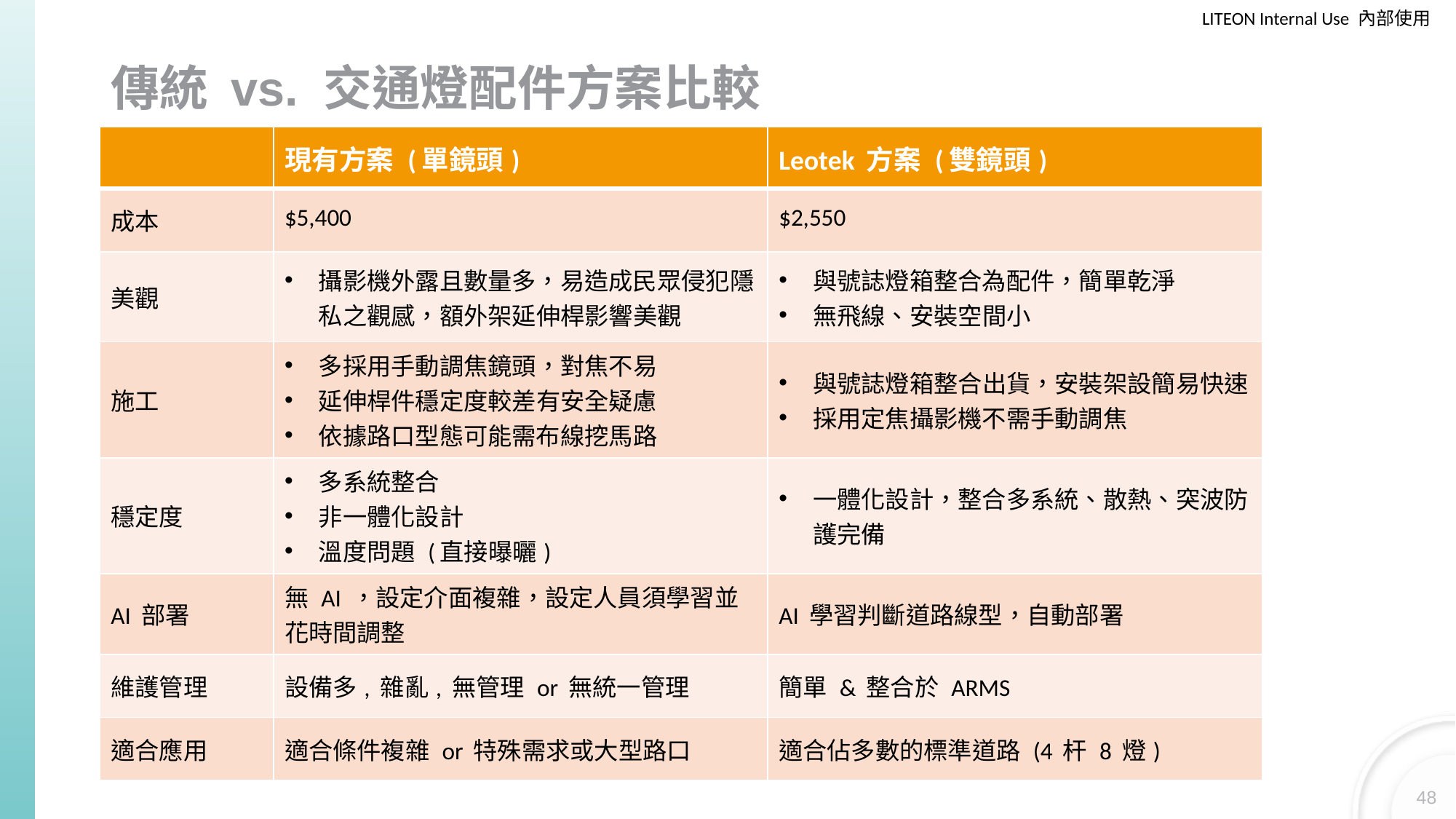

# 傳統 vs. 交通燈配件方案比較
|  | 現有方案 (單鏡頭) | Leotek 方案 (雙鏡頭) |
| --- | --- | --- |
| 成本 | $5,400 | $2,550 |
| 美觀 | 攝影機外露且數量多，易造成民眾侵犯隱私之觀感，額外架延伸桿影響美觀 | 與號誌燈箱整合為配件，簡單乾淨 無飛線、安裝空間小 |
| 施工 | 多採用手動調焦鏡頭，對焦不易 延伸桿件穩定度較差有安全疑慮 依據路口型態可能需布線挖馬路 | 與號誌燈箱整合出貨，安裝架設簡易快速 採用定焦攝影機不需手動調焦 |
| 穩定度 | 多系統整合 非一體化設計 溫度問題 (直接曝曬) | 一體化設計，整合多系統、散熱、突波防護完備 |
| AI 部署 | 無 AI ，設定介面複雜，設定人員須學習並花時間調整 | AI 學習判斷道路線型，自動部署 |
| 維護管理 | 設備多, 雜亂, 無管理 or 無統一管理 | 簡單 & 整合於 ARMS |
| 適合應用 | 適合條件複雜 or 特殊需求或大型路口 | 適合佔多數的標準道路 (4 杆 8 燈) |
改成本
48